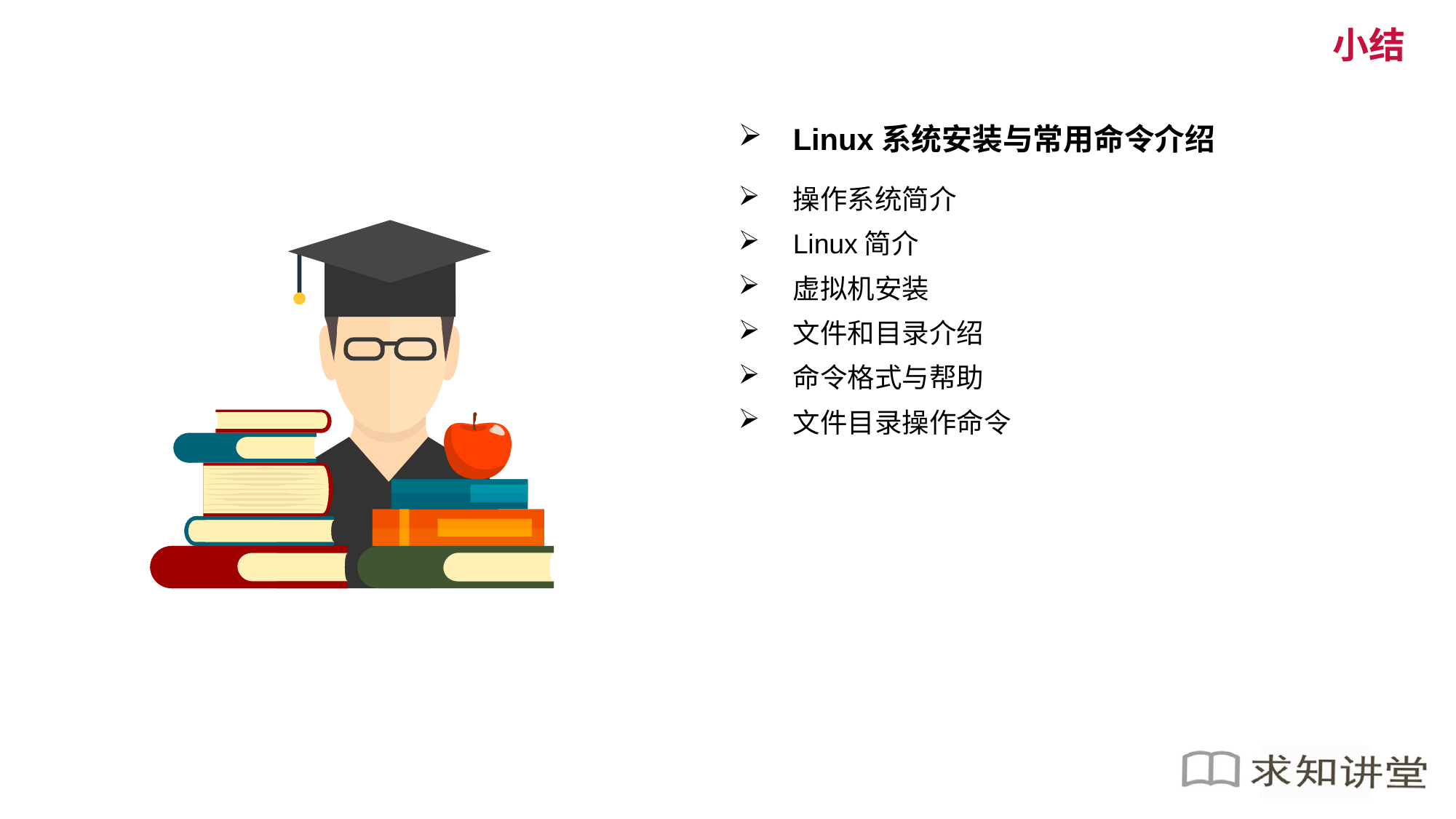

小结
Linux系统安装与常用命令介绍
操作系统简介
Linux简介
虚拟机安装
文件和目录介绍
命令格式与帮助
文件目录操作命令